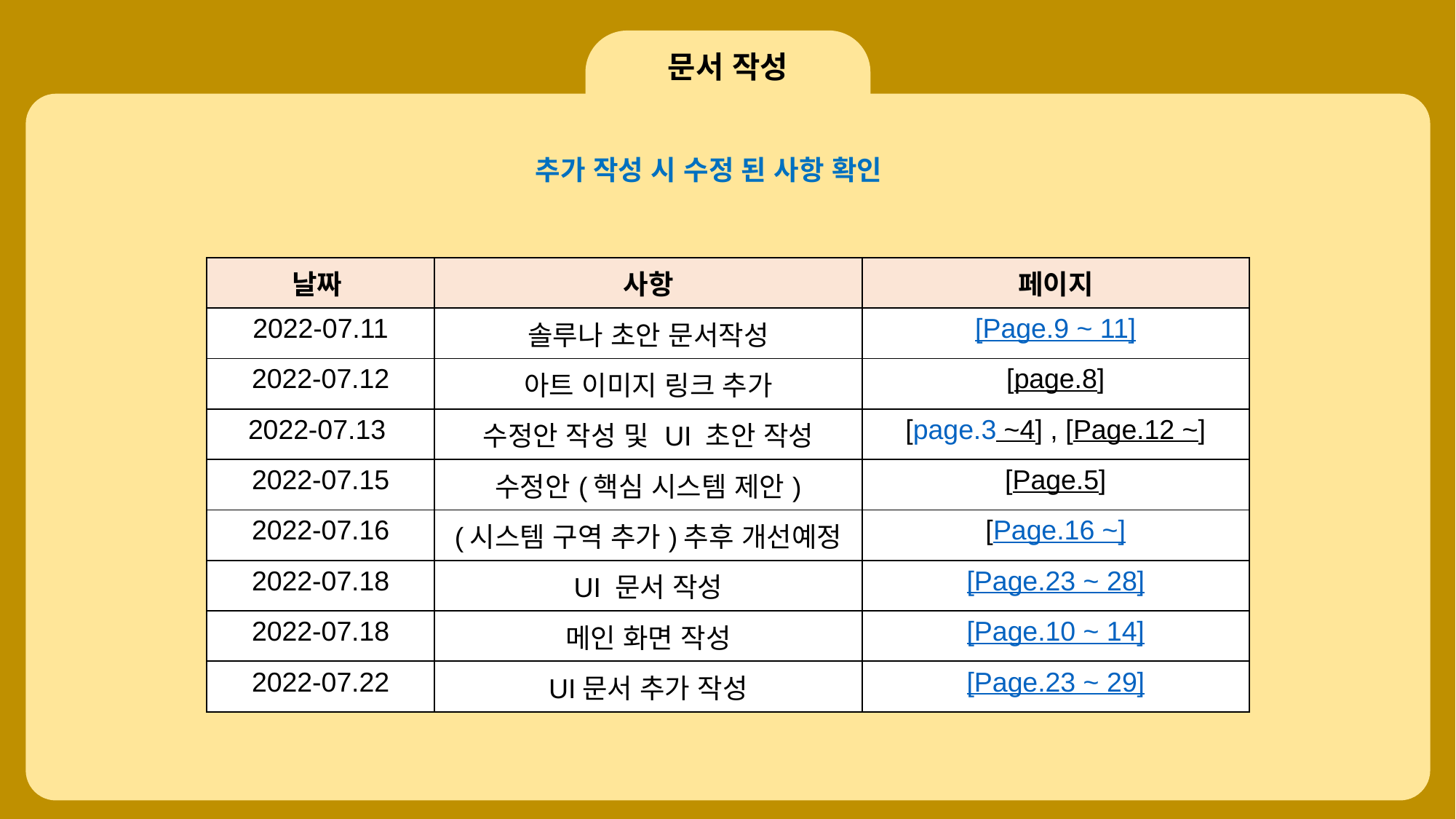

문서 작성

추가 작성 시 수정 된 사항 확인
| 날짜 | 사항 | 페이지 |
| --- | --- | --- |
| 2022-07.11 | 솔루나 초안 문서작성 | [Page.9 ~ 11] |
| 2022-07.12 | 아트 이미지 링크 추가 | [page.8] |
| 2022-07.13 | 수정안 작성 및 UI 초안 작성 | [page.3 ~4] , [Page.12 ~] |
| 2022-07.15 | 수정안(핵심 시스템 제안) | [Page.5] |
| 2022-07.16 | (시스템 구역 추가)추후 개선예정 | [Page.16 ~] |
| 2022-07.18 | UI 문서 작성 | [Page.23 ~ 28] |
| 2022-07.18 | 메인 화면 작성 | [Page.10 ~ 14] |
| 2022-07.22 | UI문서 추가 작성 | [Page.23 ~ 29] |